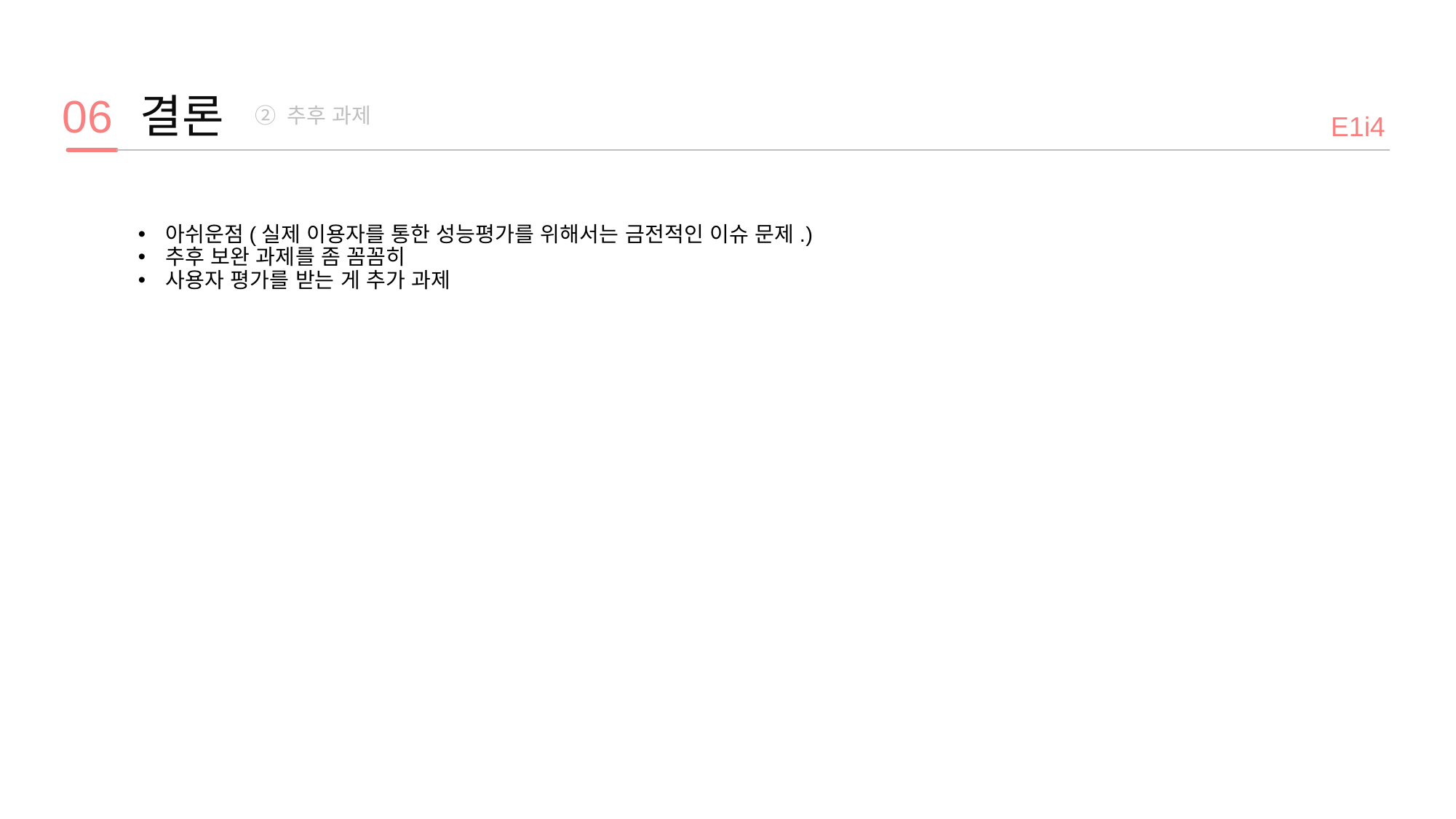

결론
06
 ② 추후 과제
E1i4
아쉬운점(실제 이용자를 통한 성능평가를 위해서는 금전적인 이슈 문제.)
추후 보완 과제를 좀 꼼꼼히
사용자 평가를 받는 게 추가 과제